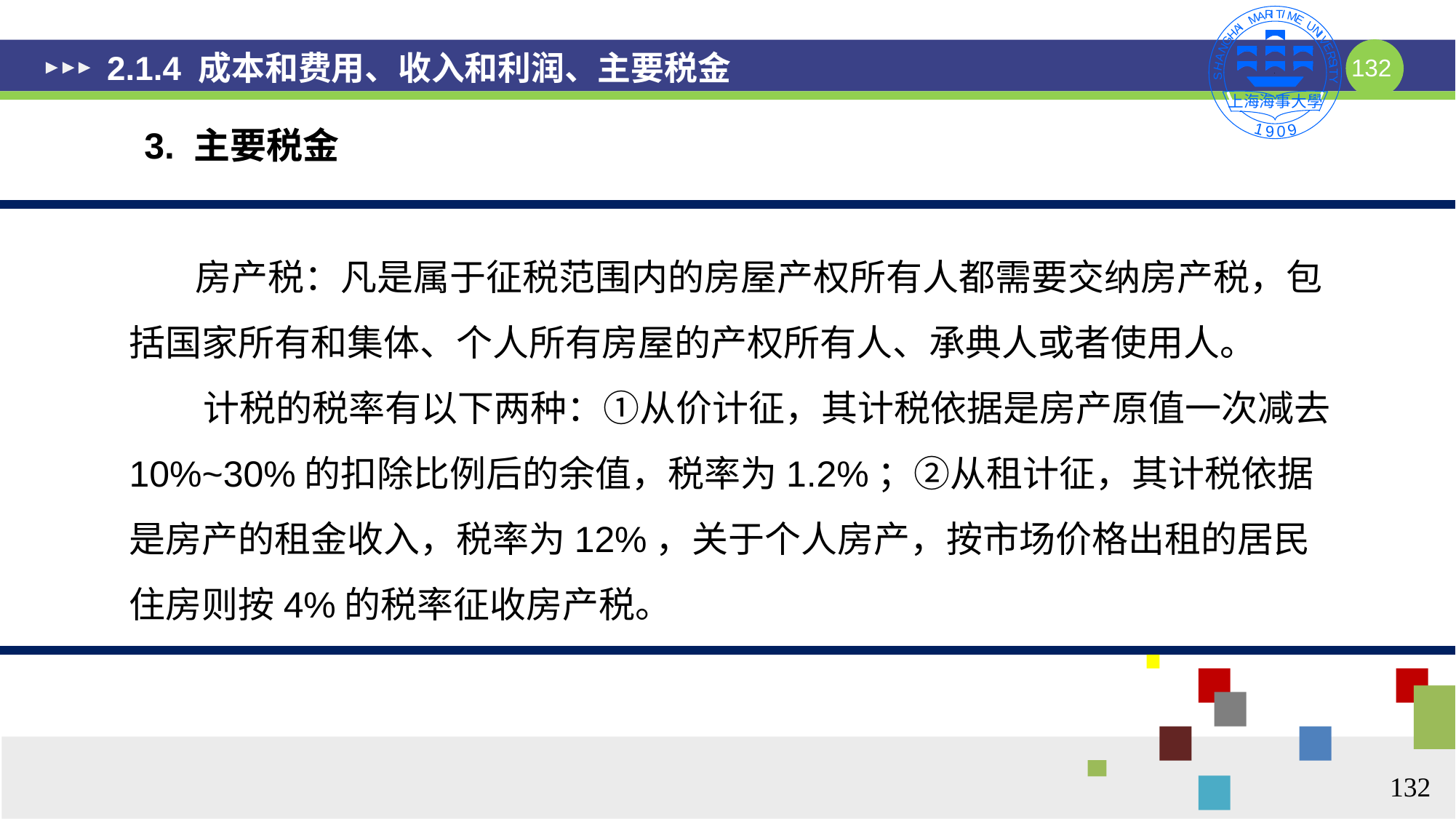

# 2.1.4 成本和费用、收入和利润、主要税金
3. 主要税金

       房产税：凡是属于征税范围内的房屋产权所有人都需要交纳房产税，包括国家所有和集体、个人所有房屋的产权所有人、承典人或者使用人。
        计税的税率有以下两种：①从价计征，其计税依据是房产原值一次减去10%~30%的扣除比例后的余值，税率为1.2%；②从租计征，其计税依据是房产的租金收入，税率为12%，关于个人房产，按市场价格出租的居民住房则按4%的税率征收房产税。

132
132